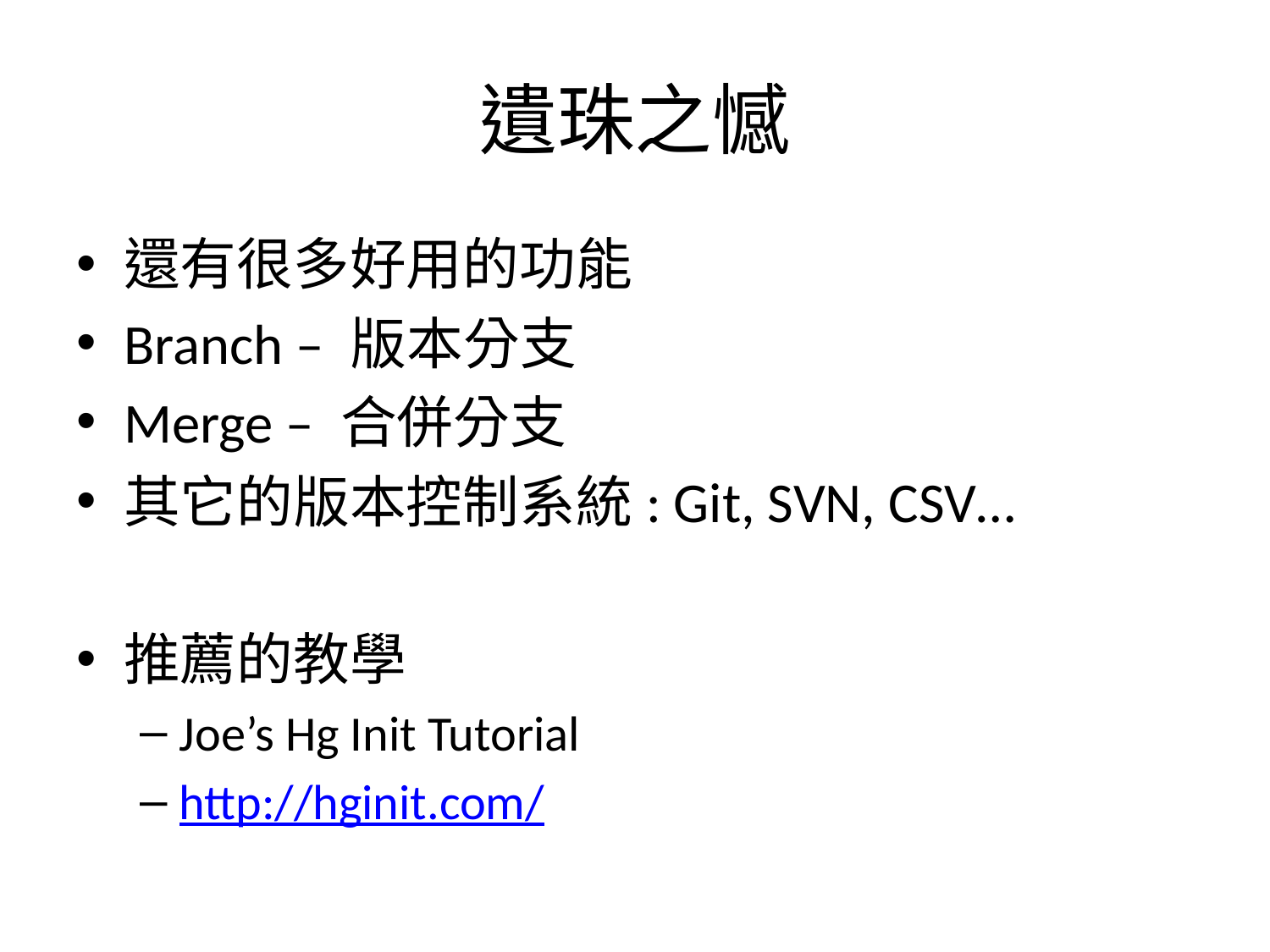

# 遺珠之憾
還有很多好用的功能
Branch – 版本分支
Merge – 合併分支
其它的版本控制系統: Git, SVN, CSV…

推薦的教學
Joe’s Hg Init Tutorial
http://hginit.com/